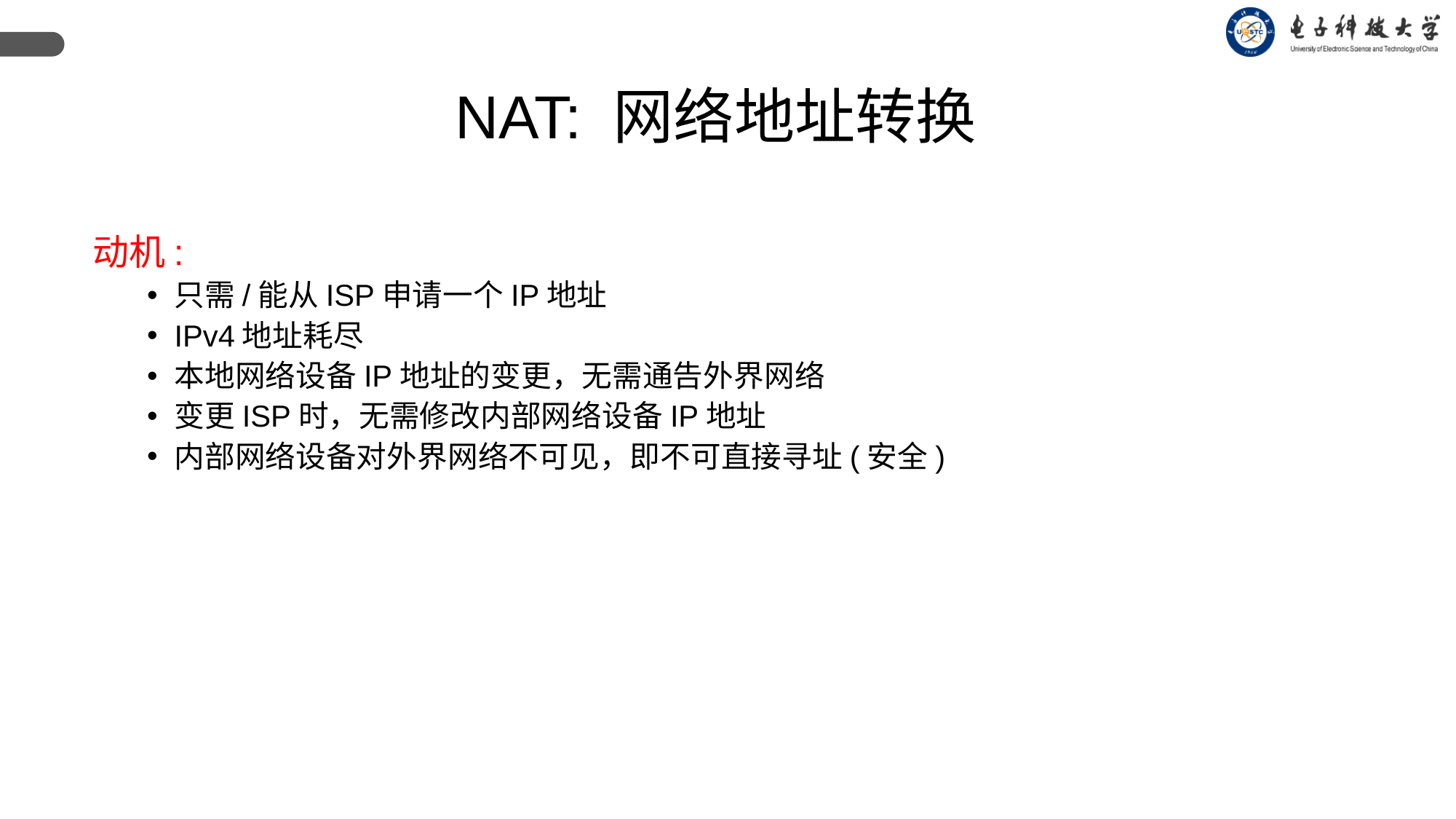

NAT: 网络地址转换
动机:
只需/能从ISP申请一个IP地址
IPv4地址耗尽
本地网络设备IP地址的变更，无需通告外界网络
变更ISP时，无需修改内部网络设备IP地址
内部网络设备对外界网络不可见，即不可直接寻址(安全)